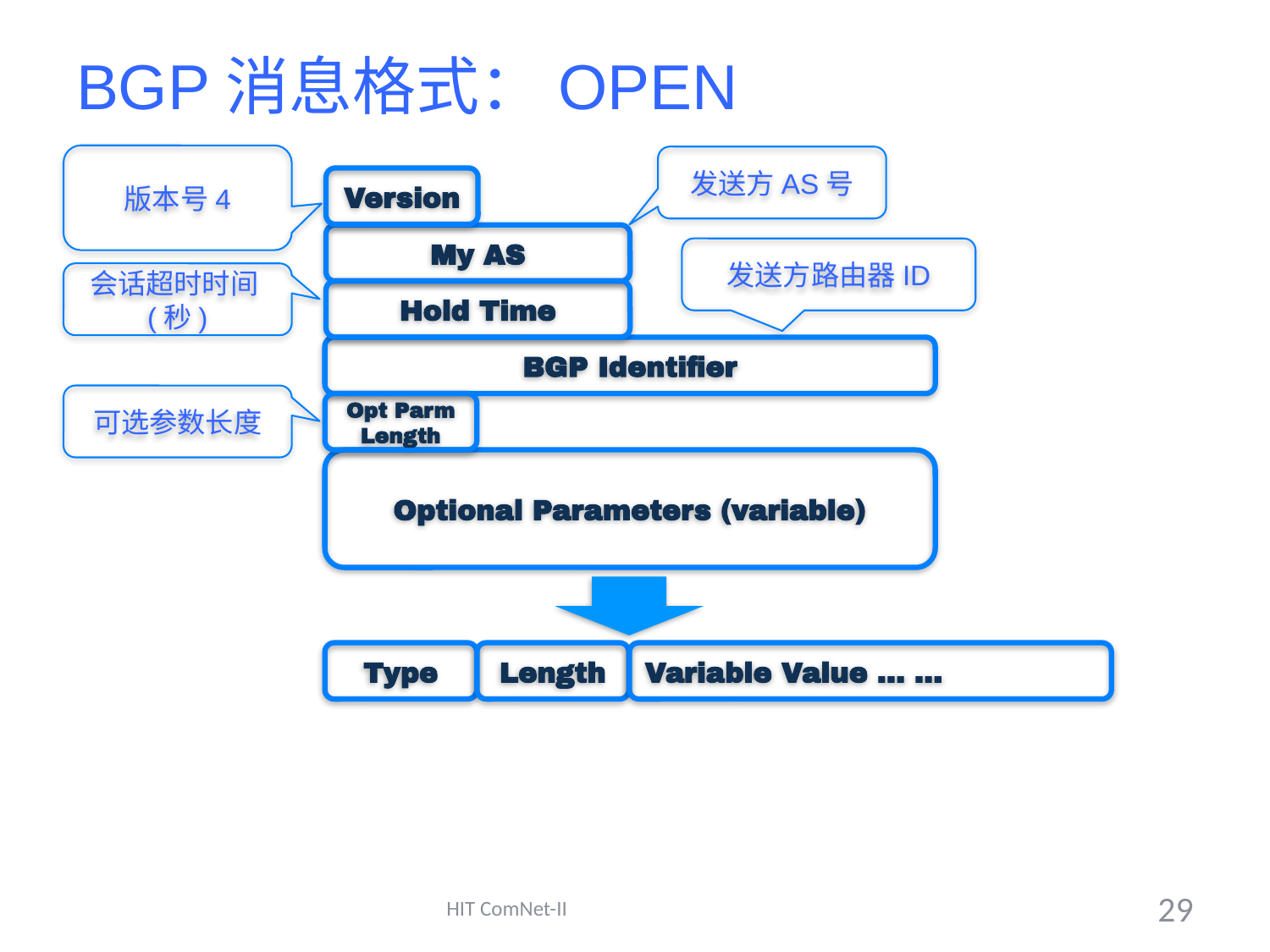

# BGP消息格式：OPEN
版本号4
发送方AS号
Version
My AS
发送方路由器ID
会话超时时间(秒)
Hold Time
BGP Identifier
可选参数长度
Opt Parm Length
Optional Parameters (variable)

Type
Length
Variable Value … …
HIT ComNet-II
29